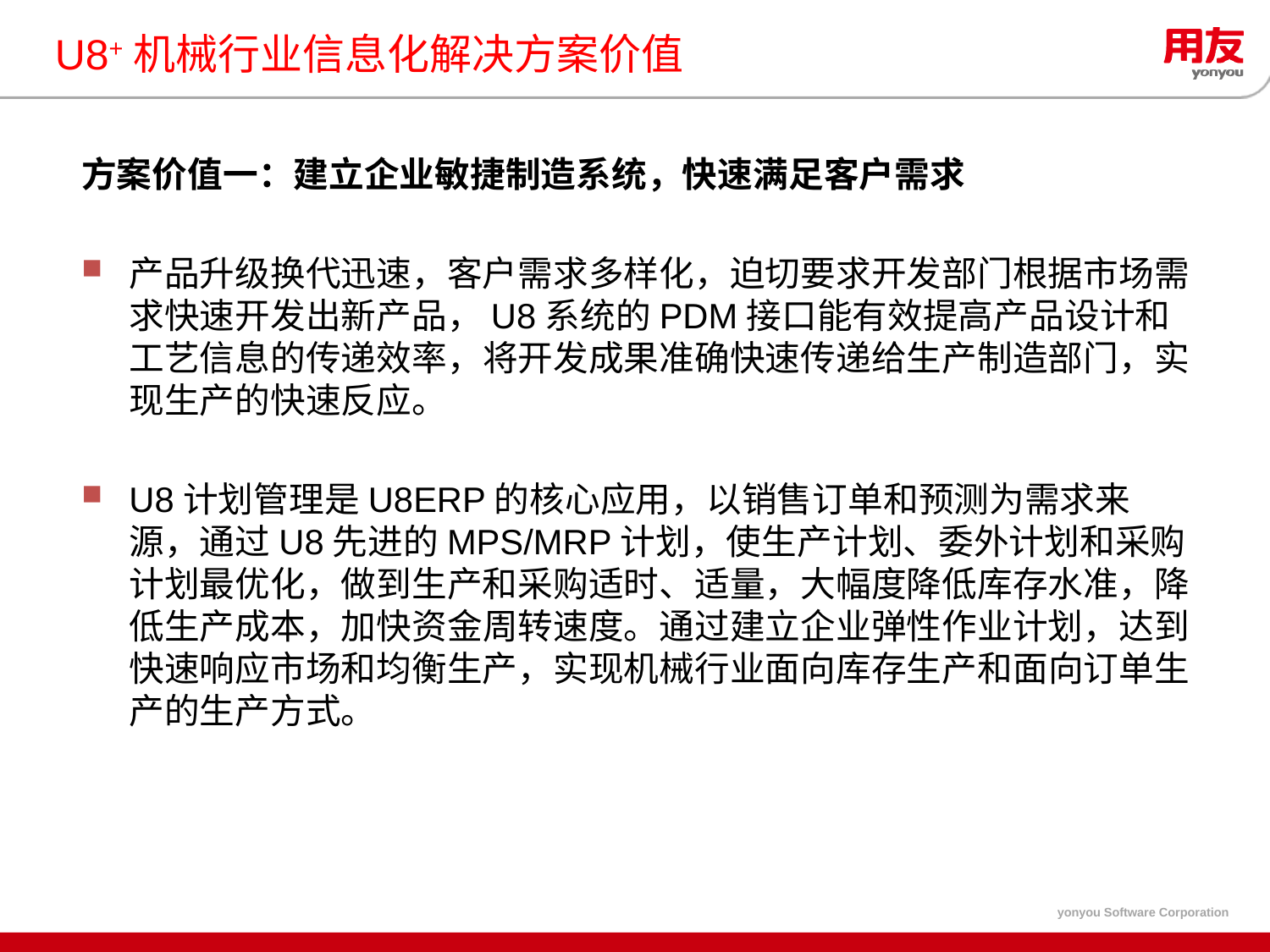

# U8+机械行业信息化解决方案价值
方案价值一：建立企业敏捷制造系统，快速满足客户需求

产品升级换代迅速，客户需求多样化，迫切要求开发部门根据市场需求快速开发出新产品，U8系统的PDM接口能有效提高产品设计和工艺信息的传递效率，将开发成果准确快速传递给生产制造部门，实现生产的快速反应。

U8计划管理是U8ERP的核心应用，以销售订单和预测为需求来源，通过U8先进的MPS/MRP计划，使生产计划、委外计划和采购计划最优化，做到生产和采购适时、适量，大幅度降低库存水准，降低生产成本，加快资金周转速度。通过建立企业弹性作业计划，达到快速响应市场和均衡生产，实现机械行业面向库存生产和面向订单生产的生产方式。